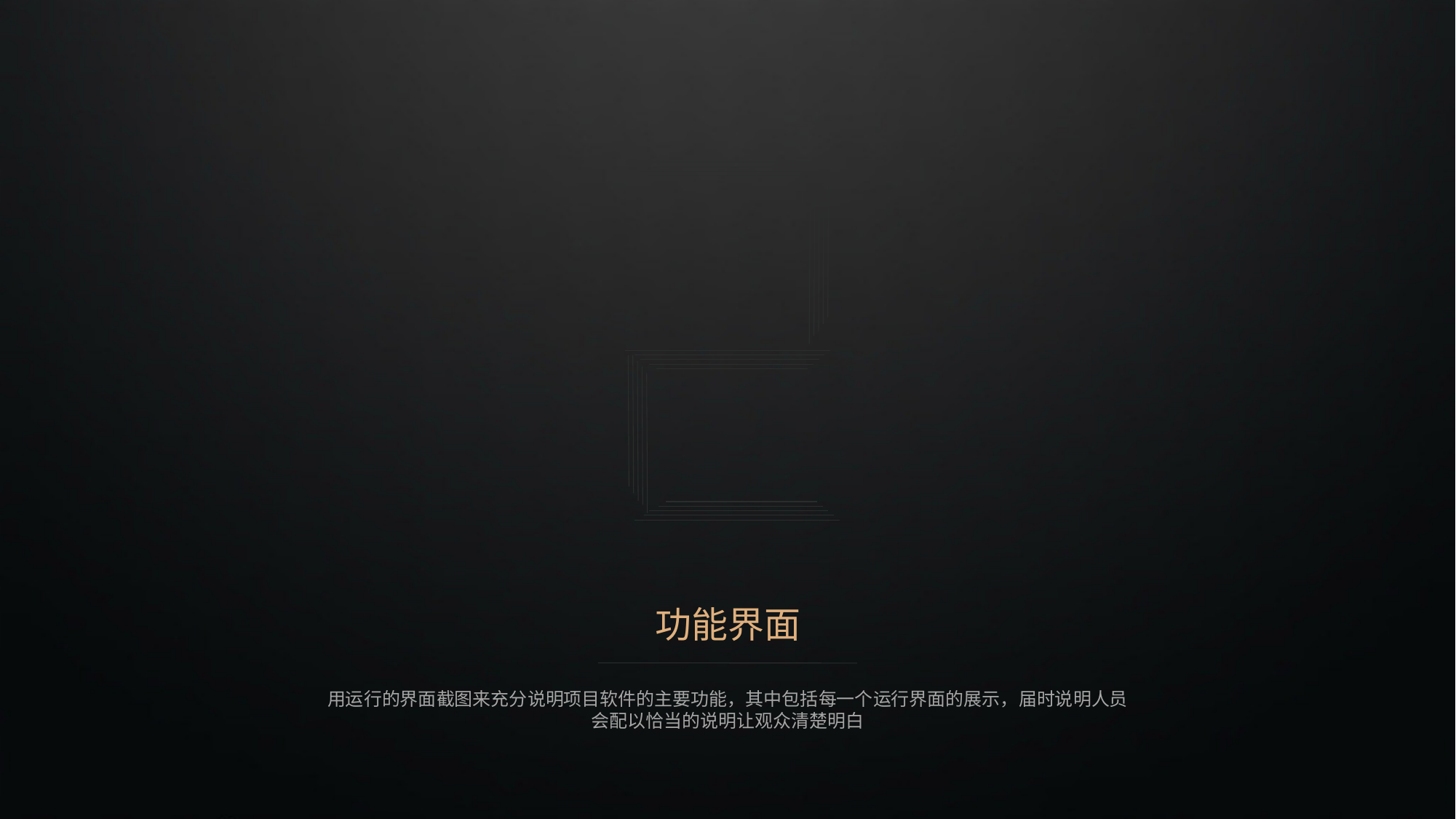

功能界面
用运行的界面截图来充分说明项目软件的主要功能，其中包括每一个运行界面的展示，届时说明人员会配以恰当的说明让观众清楚明白